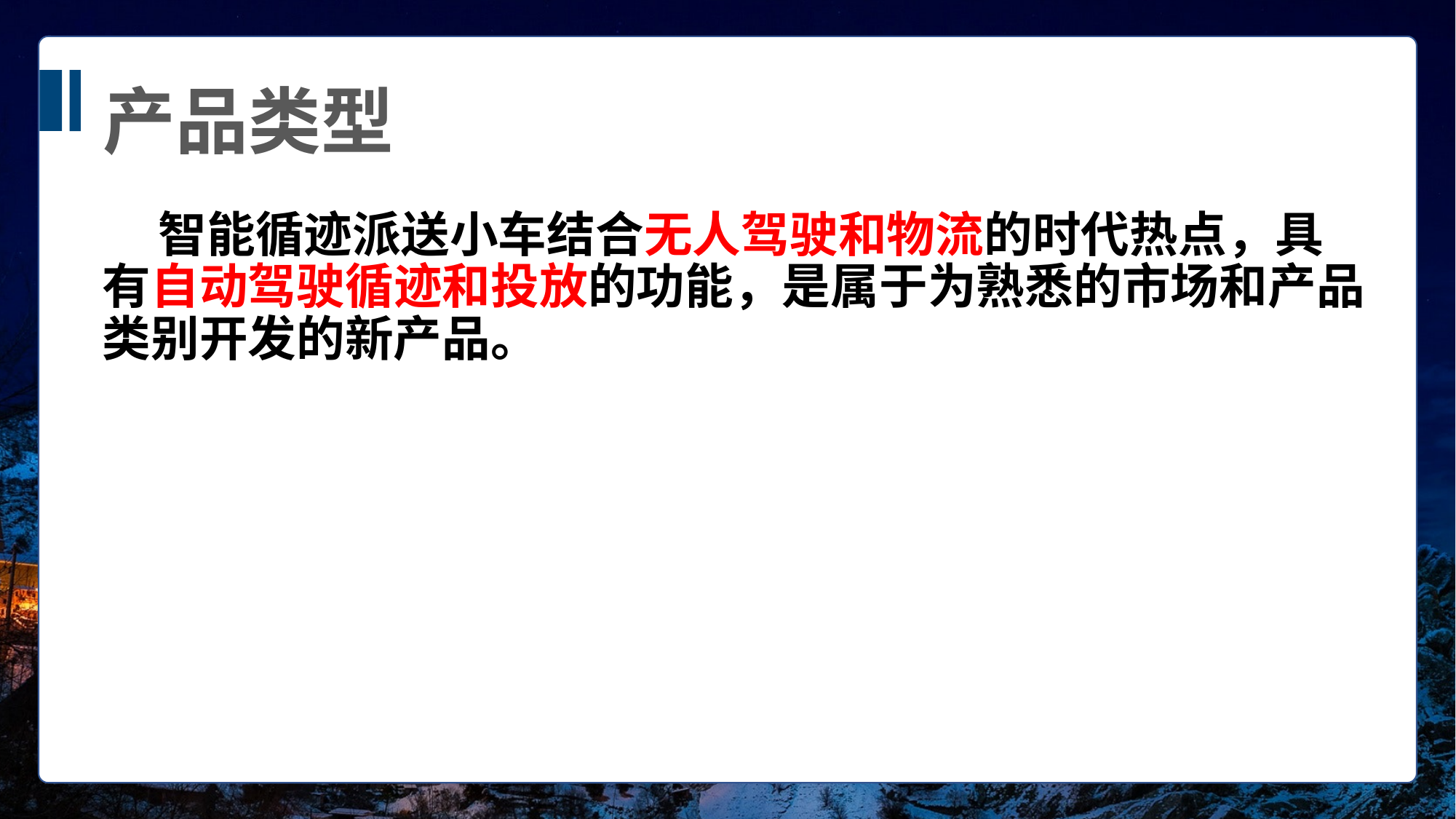

产品类型
    智能循迹派送小车结合无人驾驶和物流的时代热点，具有自动驾驶循迹和投放的功能，是属于为熟悉的市场和产品类别开发的新产品。